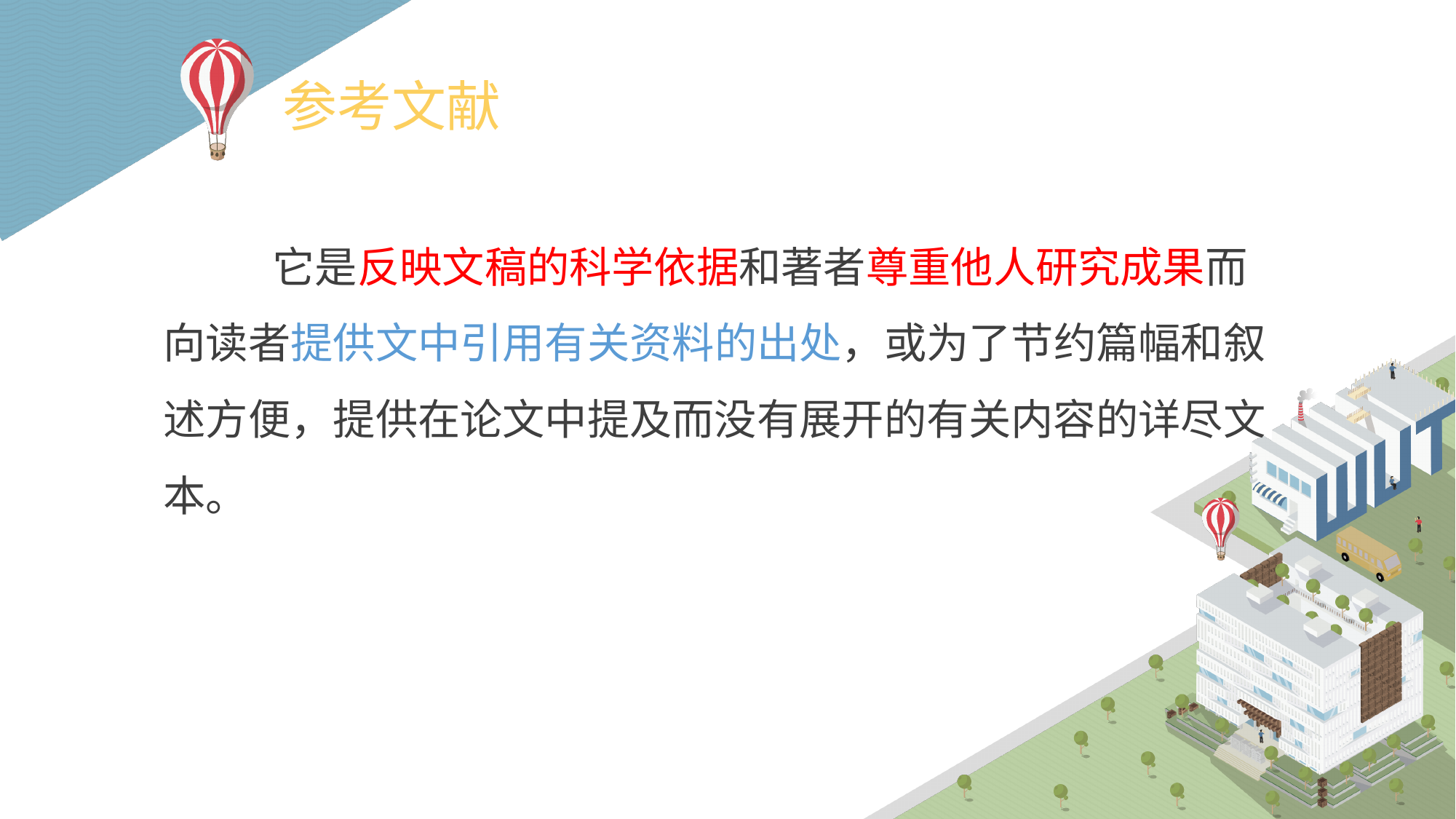

# 参考文献
	它是反映文稿的科学依据和著者尊重他人研究成果而向读者提供文中引用有关资料的出处，或为了节约篇幅和叙述方便，提供在论文中提及而没有展开的有关内容的详尽文本。